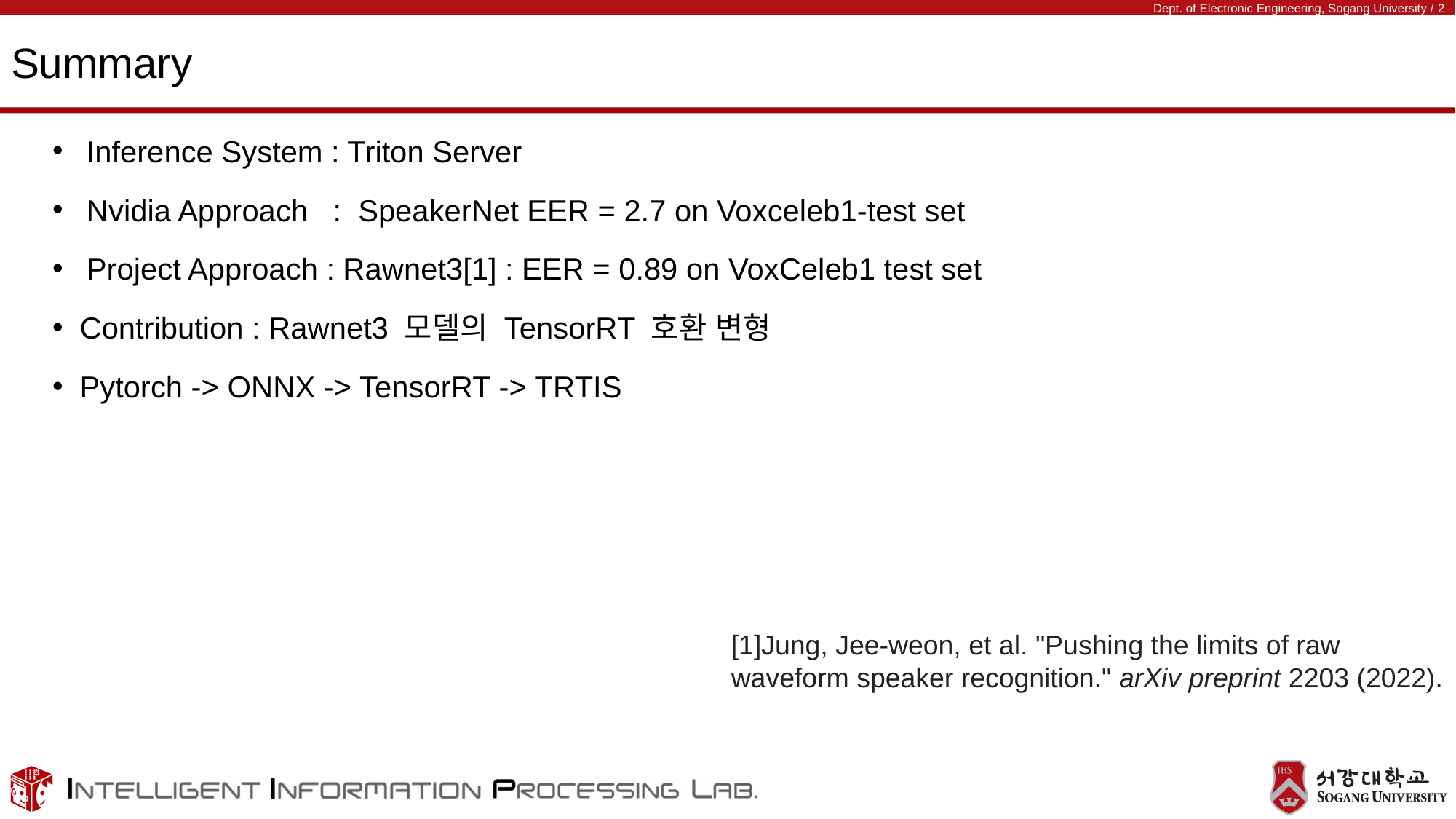

# Summary
Inference System : Triton Server
Nvidia Approach   :  SpeakerNet EER = 2.7 on Voxceleb1-test set
Project Approach : Rawnet3[1] : EER = 0.89 on VoxCeleb1 test set
Contribution : Rawnet3 모델의 TensorRT 호환 변형
Pytorch -> ONNX -> TensorRT -> TRTIS

[1]Jung, Jee-weon, et al. "Pushing the limits of raw waveform speaker recognition." arXiv preprint 2203 (2022).